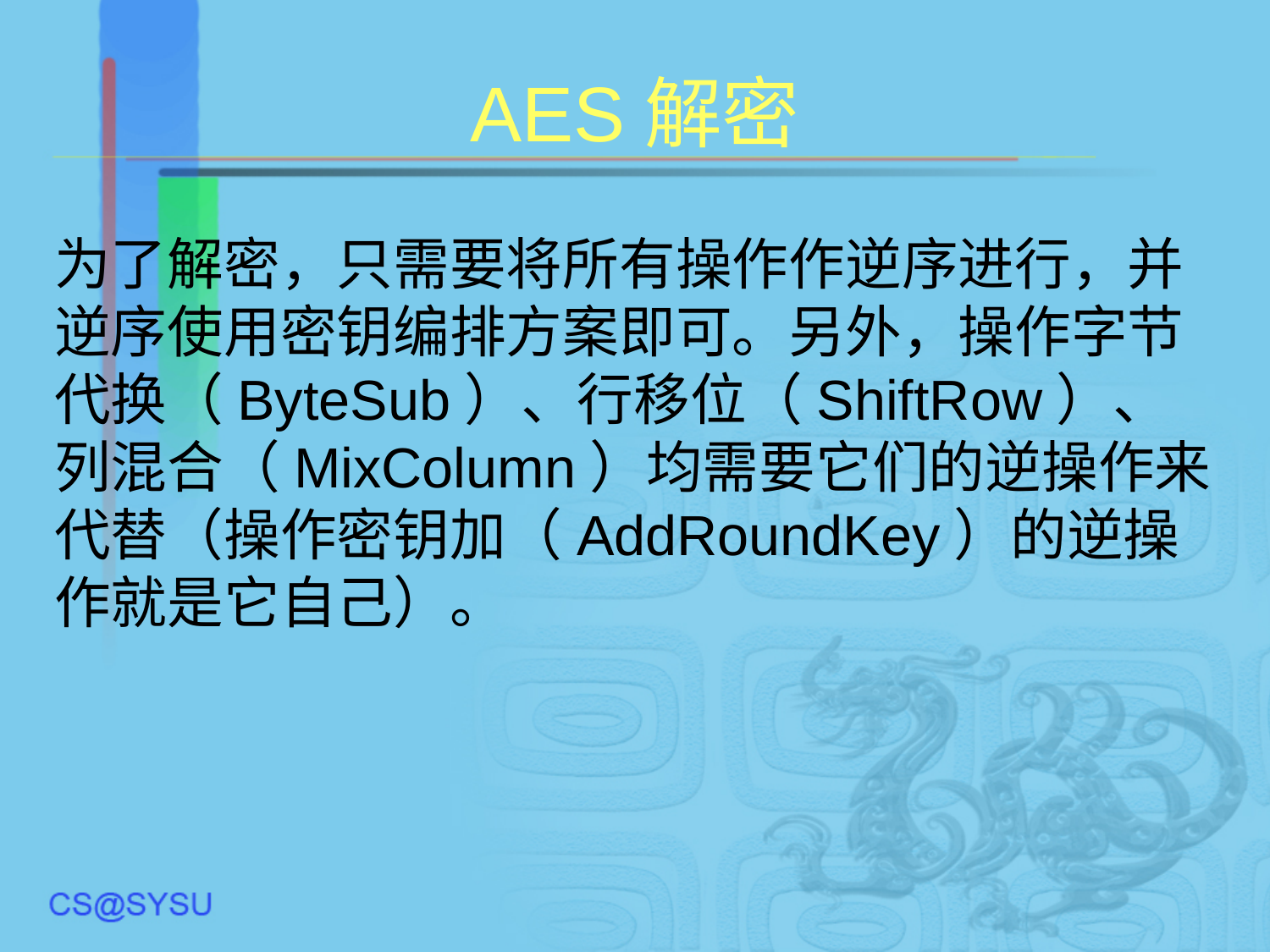

# AES解密
为了解密，只需要将所有操作作逆序进行，并逆序使用密钥编排方案即可。另外，操作字节代换（ByteSub）、行移位（ShiftRow）、列混合（MixColumn）均需要它们的逆操作来代替（操作密钥加（AddRoundKey）的逆操作就是它自己）。